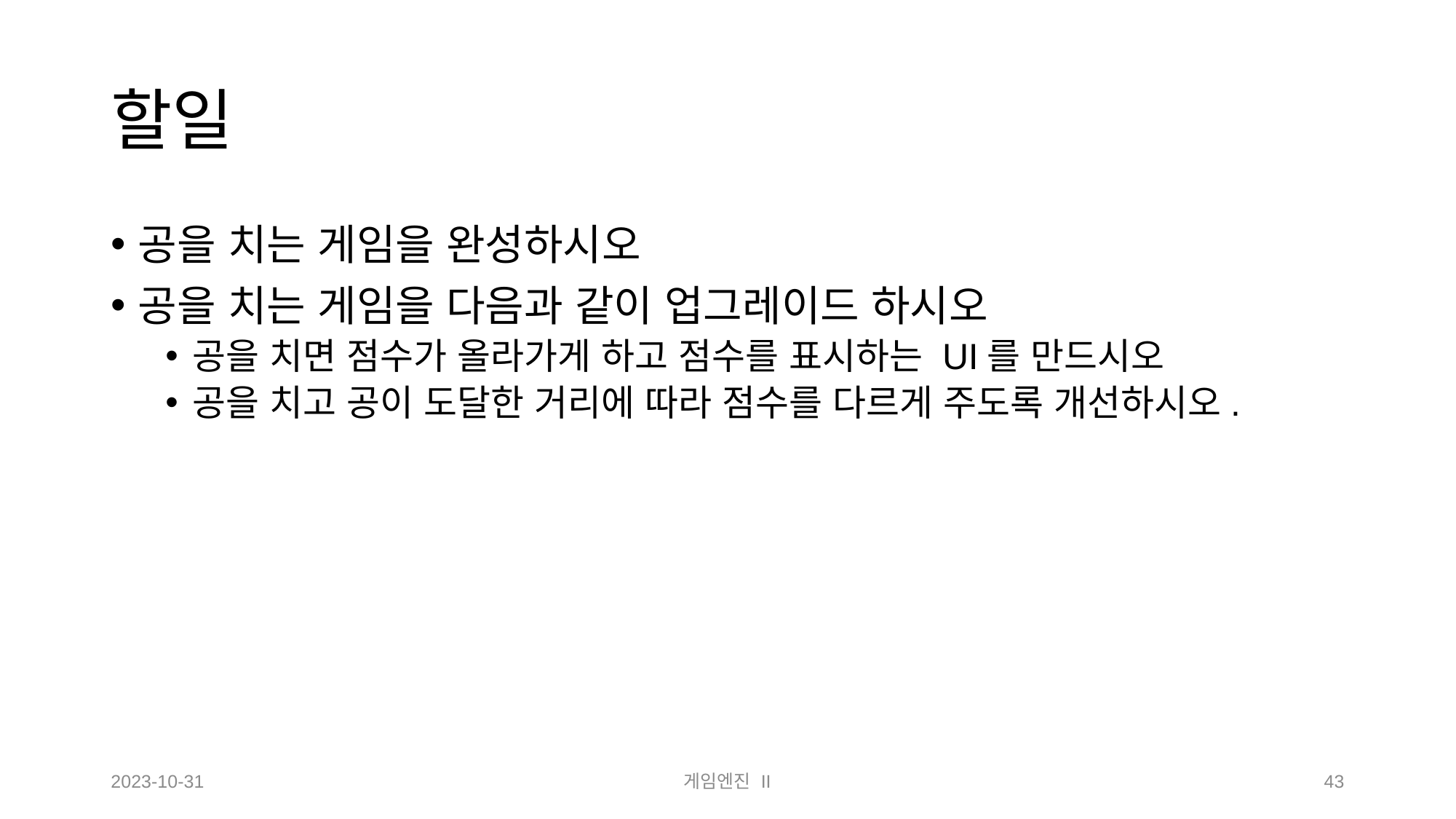

# 할일
공을 치는 게임을 완성하시오
공을 치는 게임을 다음과 같이 업그레이드 하시오
공을 치면 점수가 올라가게 하고 점수를 표시하는 UI를 만드시오
공을 치고 공이 도달한 거리에 따라 점수를 다르게 주도록 개선하시오.

2023-10-31
게임엔진 II
43